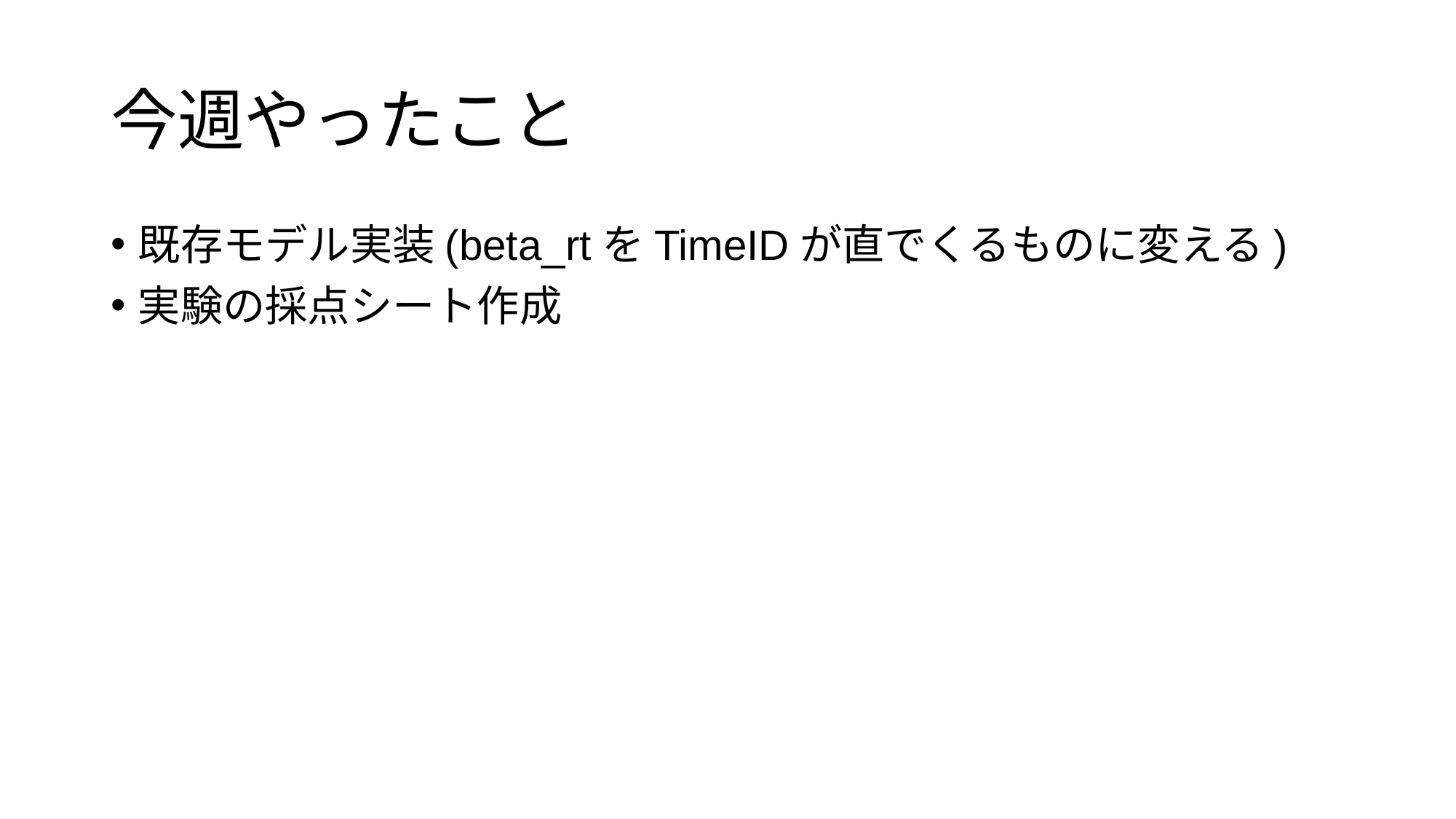

# 今週やったこと
既存モデル実装(beta_rtをTimeIDが直でくるものに変える)
実験の採点シート作成